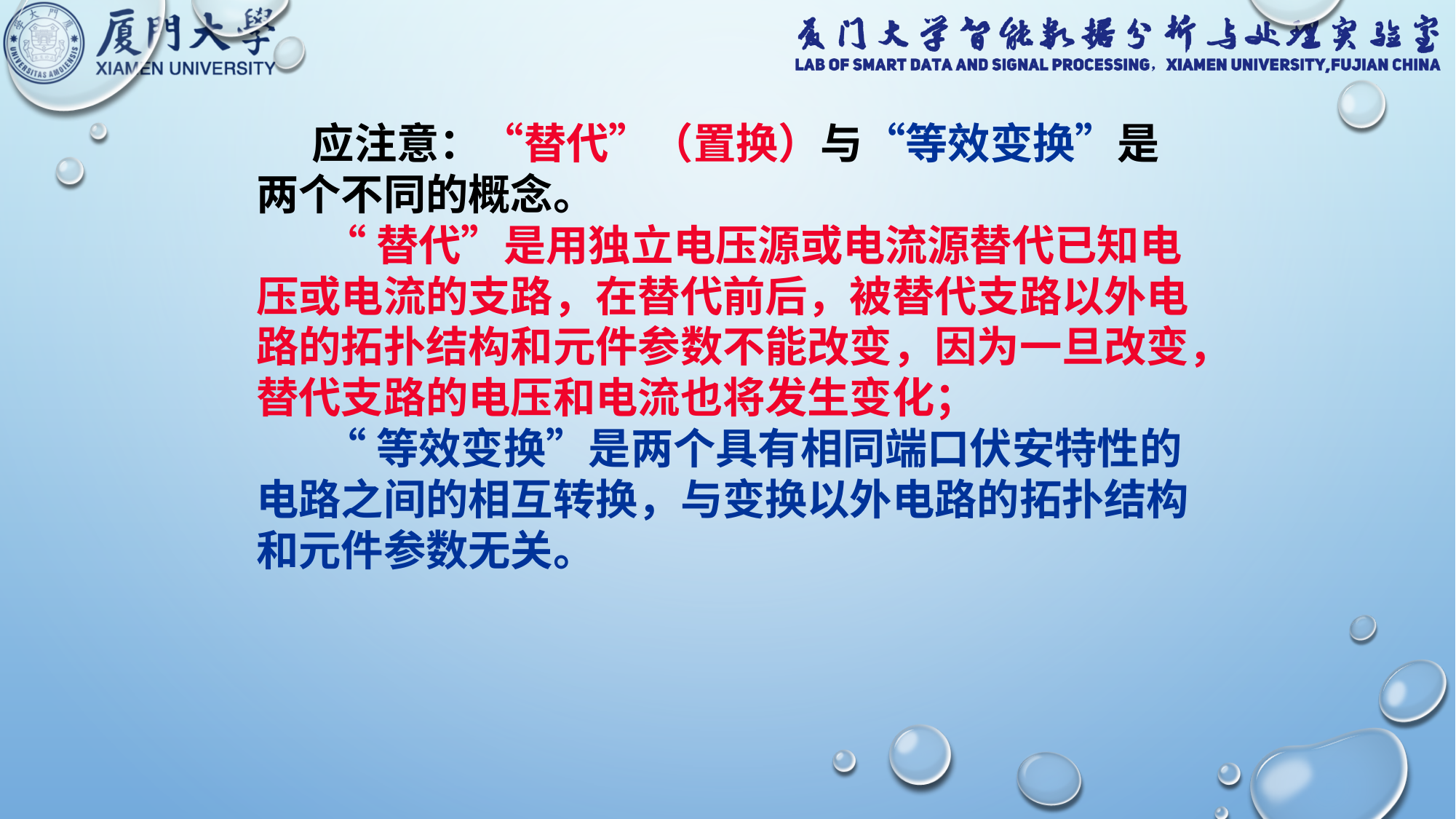

应注意：“替代”（置换）与“等效变换”是两个不同的概念。
       “替代”是用独立电压源或电流源替代已知电压或电流的支路，在替代前后，被替代支路以外电路的拓扑结构和元件参数不能改变，因为一旦改变，替代支路的电压和电流也将发生变化；
       “等效变换”是两个具有相同端口伏安特性的电路之间的相互转换，与变换以外电路的拓扑结构和元件参数无关。